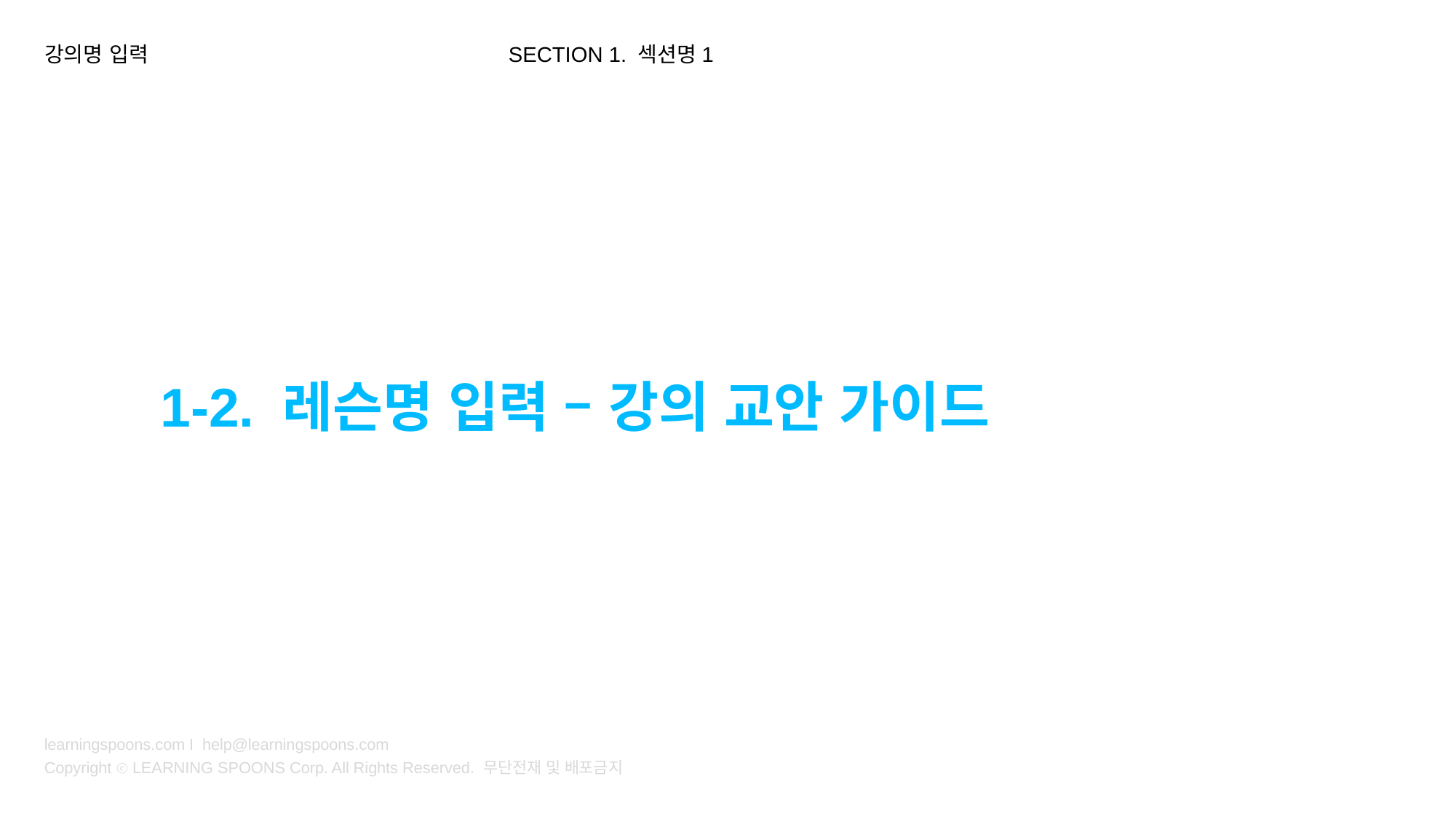

강의명 입력
SECTION 1. 섹션명1
1-2. 레슨명 입력 – 강의 교안 가이드